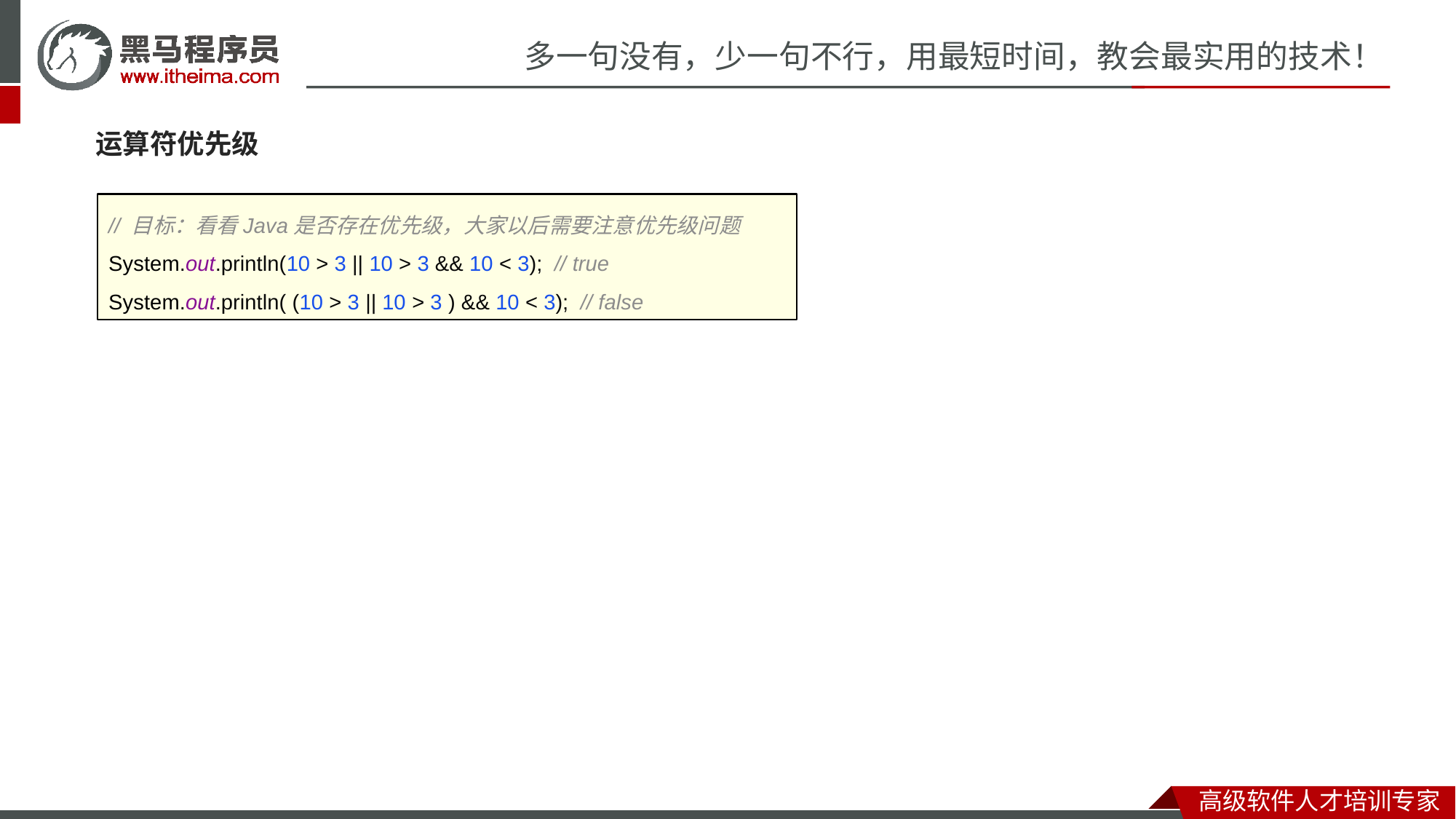

运算符优先级
// 目标：看看Java是否存在优先级，大家以后需要注意优先级问题
System.out.println(10 > 3 || 10 > 3 && 10 < 3);  // true
System.out.println( (10 > 3 || 10 > 3 ) && 10 < 3);  // false